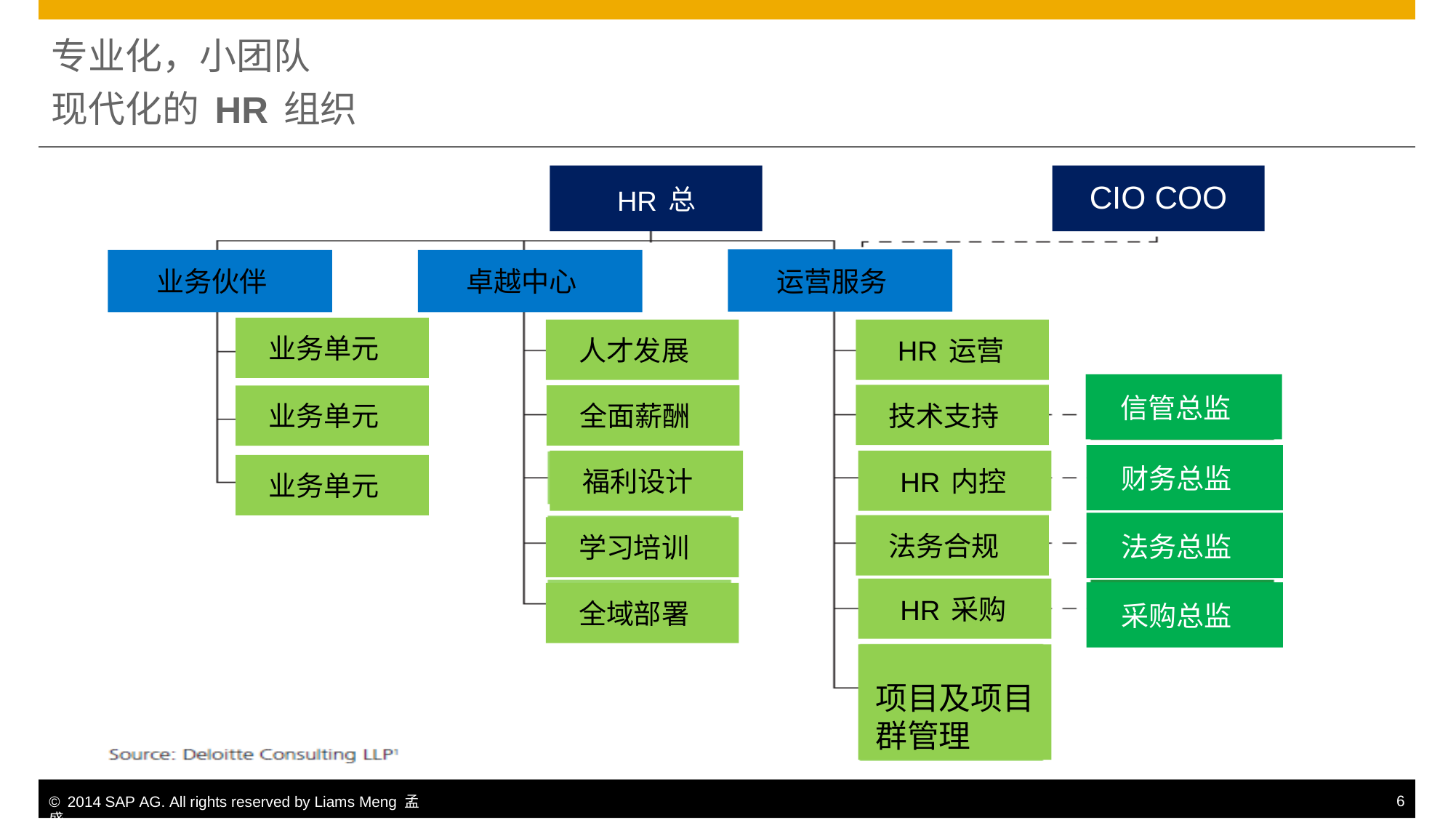

专业化，小团队
现代化的HR组织

HR总

CIO COO

运营服务

业务伙伴

卓越中心

业务单元
人才发展

HR运营

信管总监

技术支持

全面薪酬

业务单元

财务总监

福利设计
HR内控

业务单元
法务总监

法务合规

学习培训

HR采购

采购总监

全域部署

项目及项目
群管理

© 2014 SAP AG. All rights reserved by Liams Meng 孟盛.
6